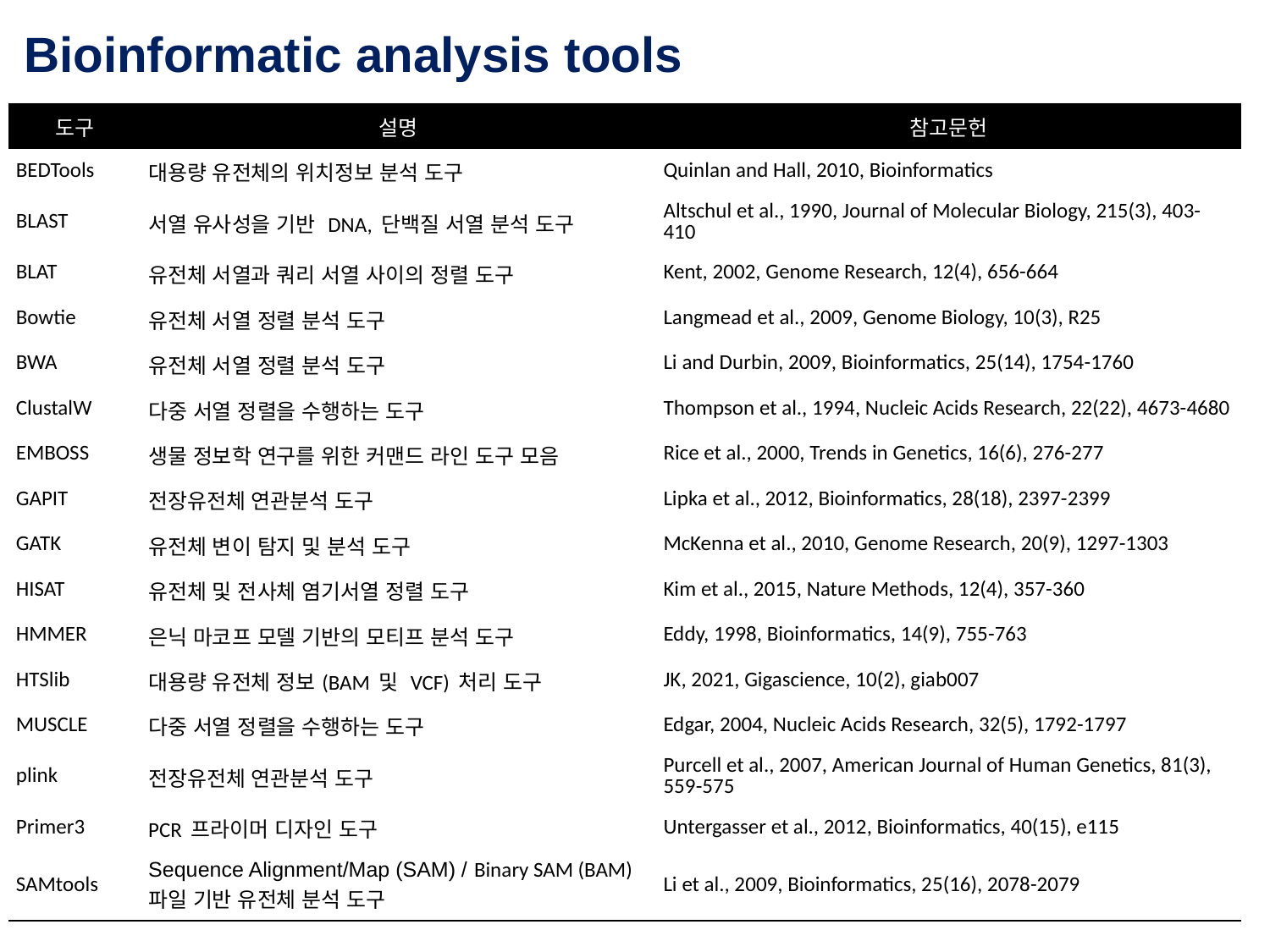

Bioinformatic analysis tools
| 도구 | 설명 | 참고문헌 |
| --- | --- | --- |
| BEDTools | 대용량 유전체의 위치정보 분석 도구 | Quinlan and Hall, 2010, Bioinformatics |
| BLAST | 서열 유사성을 기반 DNA, 단백질 서열 분석 도구 | Altschul et al., 1990, Journal of Molecular Biology, 215(3), 403-410 |
| BLAT | 유전체 서열과 쿼리 서열 사이의 정렬 도구 | Kent, 2002, Genome Research, 12(4), 656-664 |
| Bowtie | 유전체 서열 정렬 분석 도구 | Langmead et al., 2009, Genome Biology, 10(3), R25 |
| BWA | 유전체 서열 정렬 분석 도구 | Li and Durbin, 2009, Bioinformatics, 25(14), 1754-1760 |
| ClustalW | 다중 서열 정렬을 수행하는 도구 | Thompson et al., 1994, Nucleic Acids Research, 22(22), 4673-4680 |
| EMBOSS | 생물 정보학 연구를 위한 커맨드 라인 도구 모음 | Rice et al., 2000, Trends in Genetics, 16(6), 276-277 |
| GAPIT | 전장유전체 연관분석 도구 | Lipka et al., 2012, Bioinformatics, 28(18), 2397-2399 |
| GATK | 유전체 변이 탐지 및 분석 도구 | McKenna et al., 2010, Genome Research, 20(9), 1297-1303 |
| HISAT | 유전체 및 전사체 염기서열 정렬 도구 | Kim et al., 2015, Nature Methods, 12(4), 357-360 |
| HMMER | 은닉 마코프 모델 기반의 모티프 분석 도구 | Eddy, 1998, Bioinformatics, 14(9), 755-763 |
| HTSlib | 대용량 유전체 정보(BAM 및 VCF) 처리 도구 | JK, 2021, Gigascience, 10(2), giab007 |
| MUSCLE | 다중 서열 정렬을 수행하는 도구 | Edgar, 2004, Nucleic Acids Research, 32(5), 1792-1797 |
| plink | 전장유전체 연관분석 도구 | Purcell et al., 2007, American Journal of Human Genetics, 81(3), 559-575 |
| Primer3 | PCR 프라이머 디자인 도구 | Untergasser et al., 2012, Bioinformatics, 40(15), e115 |
| SAMtools | Sequence Alignment/Map (SAM) / Binary SAM (BAM) 파일 기반 유전체 분석 도구 | Li et al., 2009, Bioinformatics, 25(16), 2078-2079 |